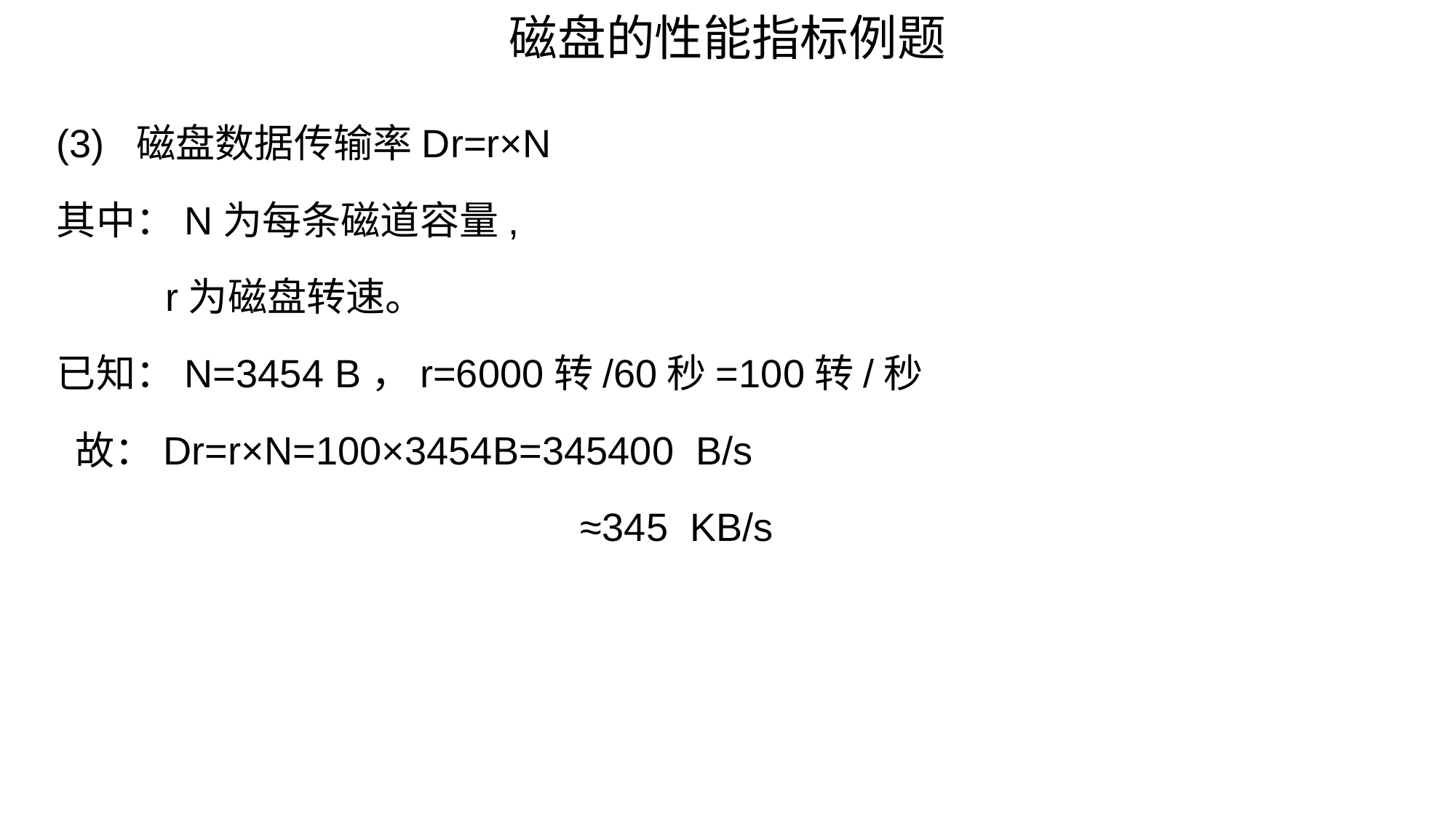

磁盘的性能指标例题
(3)  磁盘数据传输率Dr=r×N
其中：N为每条磁道容量,
          r为磁盘转速。
已知：N=3454 B，r=6000转/60秒=100转/秒
 故：Dr=r×N=100×3454B=345400  B/s
                                                ≈345  KB/s